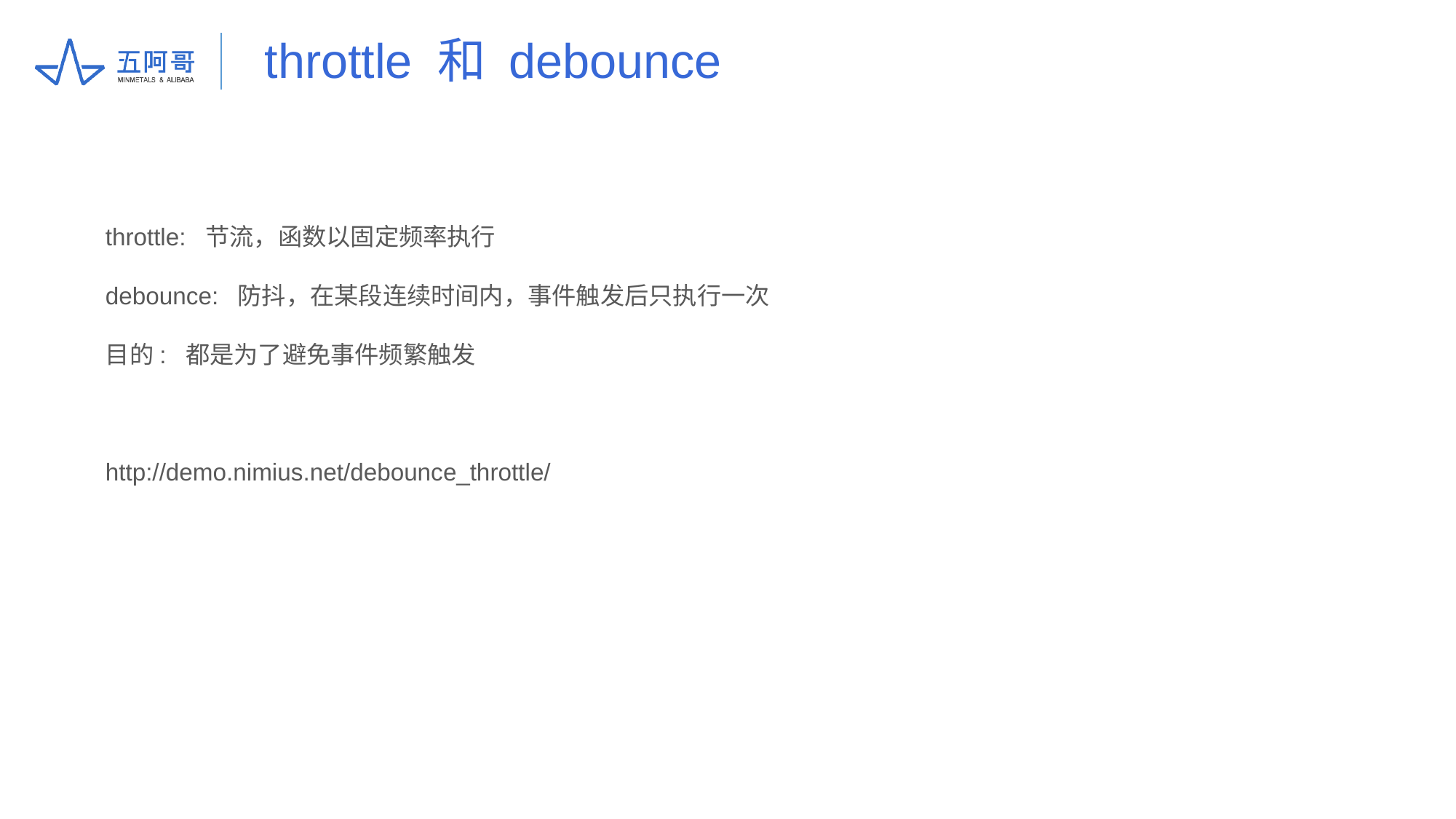

# throttle 和 debounce
throttle:  节流，函数以固定频率执行
debounce:  防抖，在某段连续时间内，事件触发后只执行一次
目的:  都是为了避免事件频繁触发

http://demo.nimius.net/debounce_throttle/